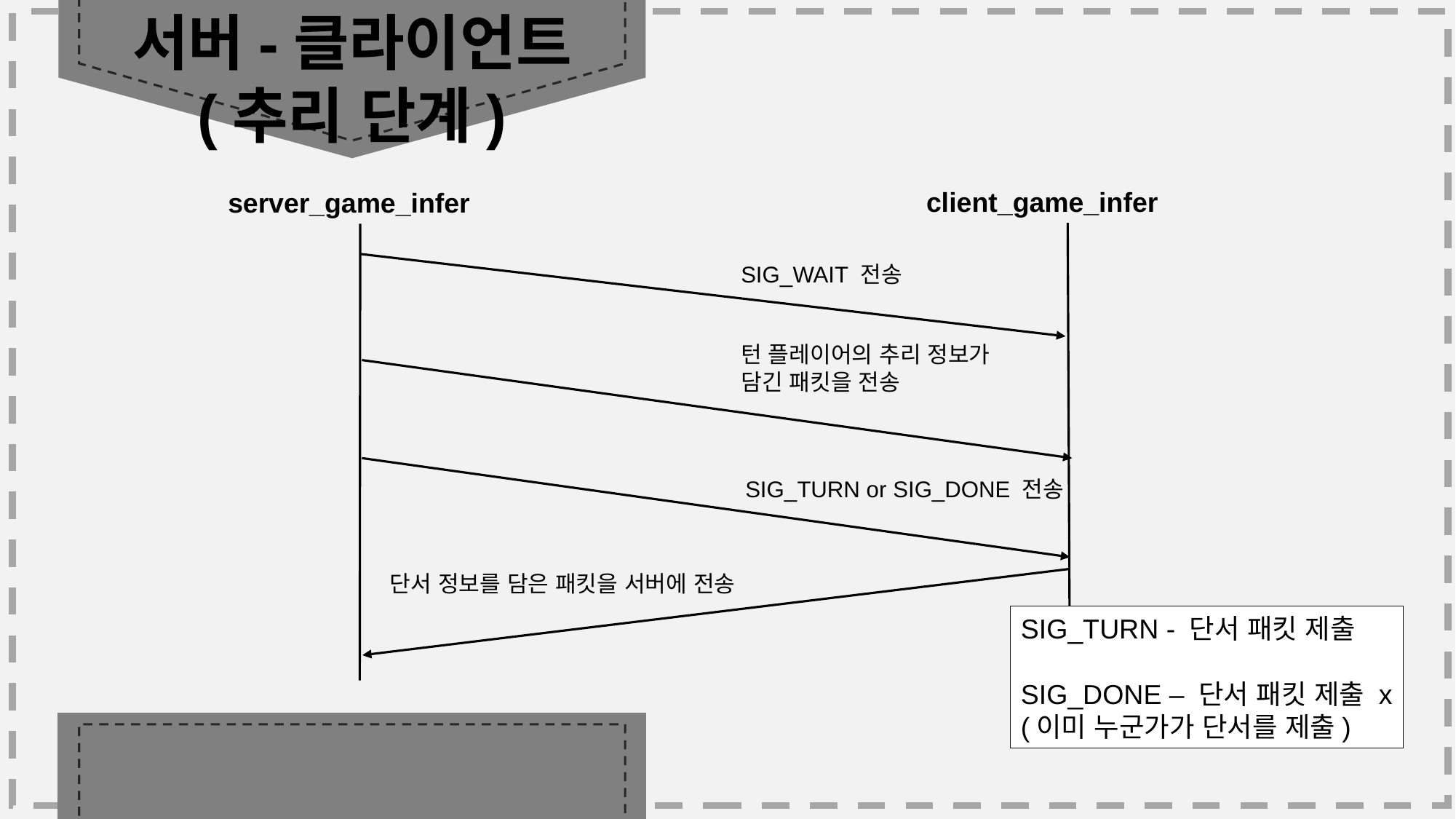

서버-클라이언트
(추리 단계)

client_game_infer
server_game_infer
SIG_WAIT 전송
턴 플레이어의 추리 정보가 담긴 패킷을 전송
SIG_TURN or SIG_DONE 전송
단서 정보를 담은 패킷을 서버에 전송
SIG_TURN - 단서 패킷 제출

SIG_DONE – 단서 패킷 제출 x
(이미 누군가가 단서를 제출)